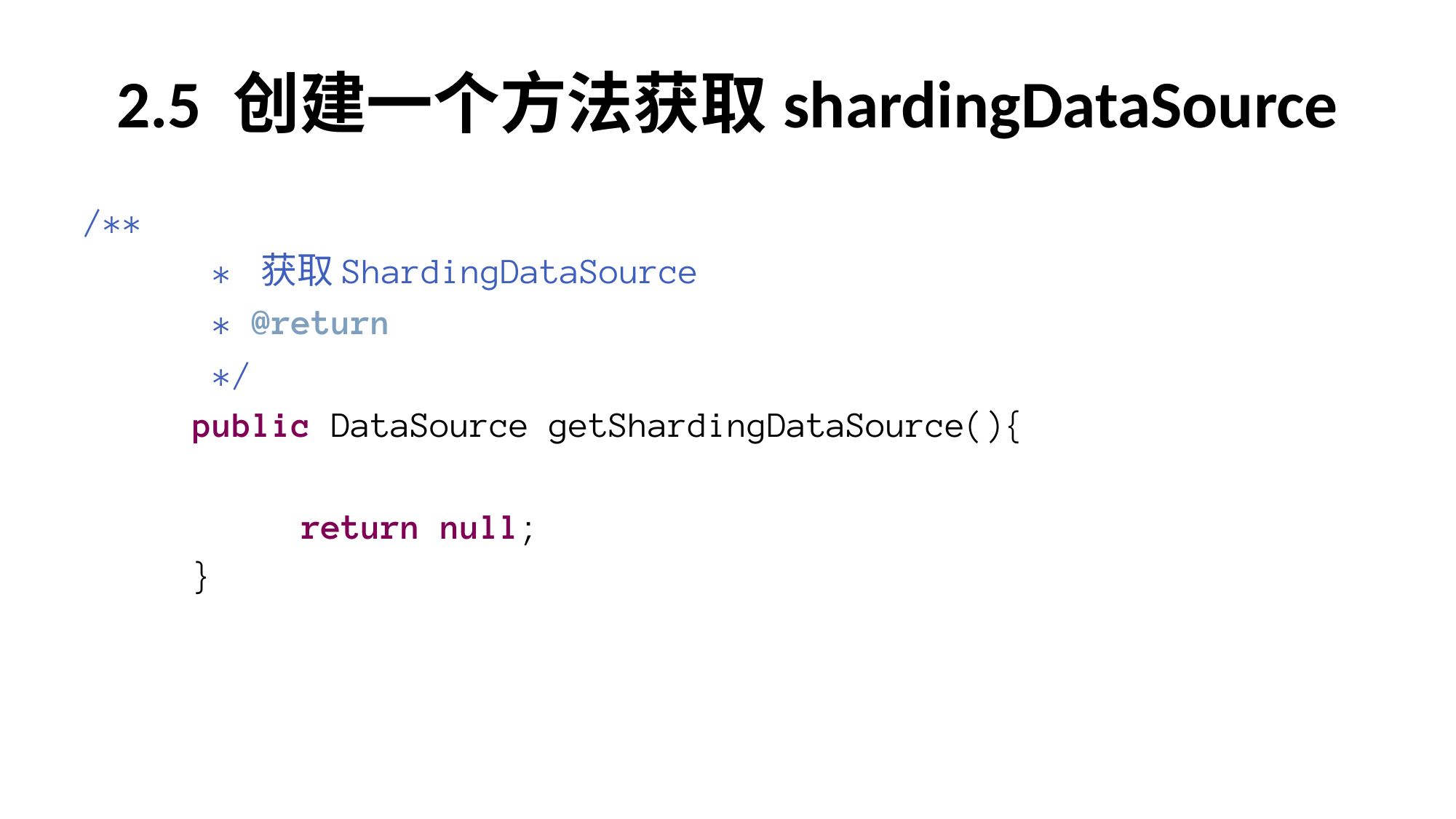

# 2.5 创建一个方法获取shardingDataSource
/**
	 * 获取ShardingDataSource
	 * @return
	 */
	public DataSource getShardingDataSource(){

		return null;
	}